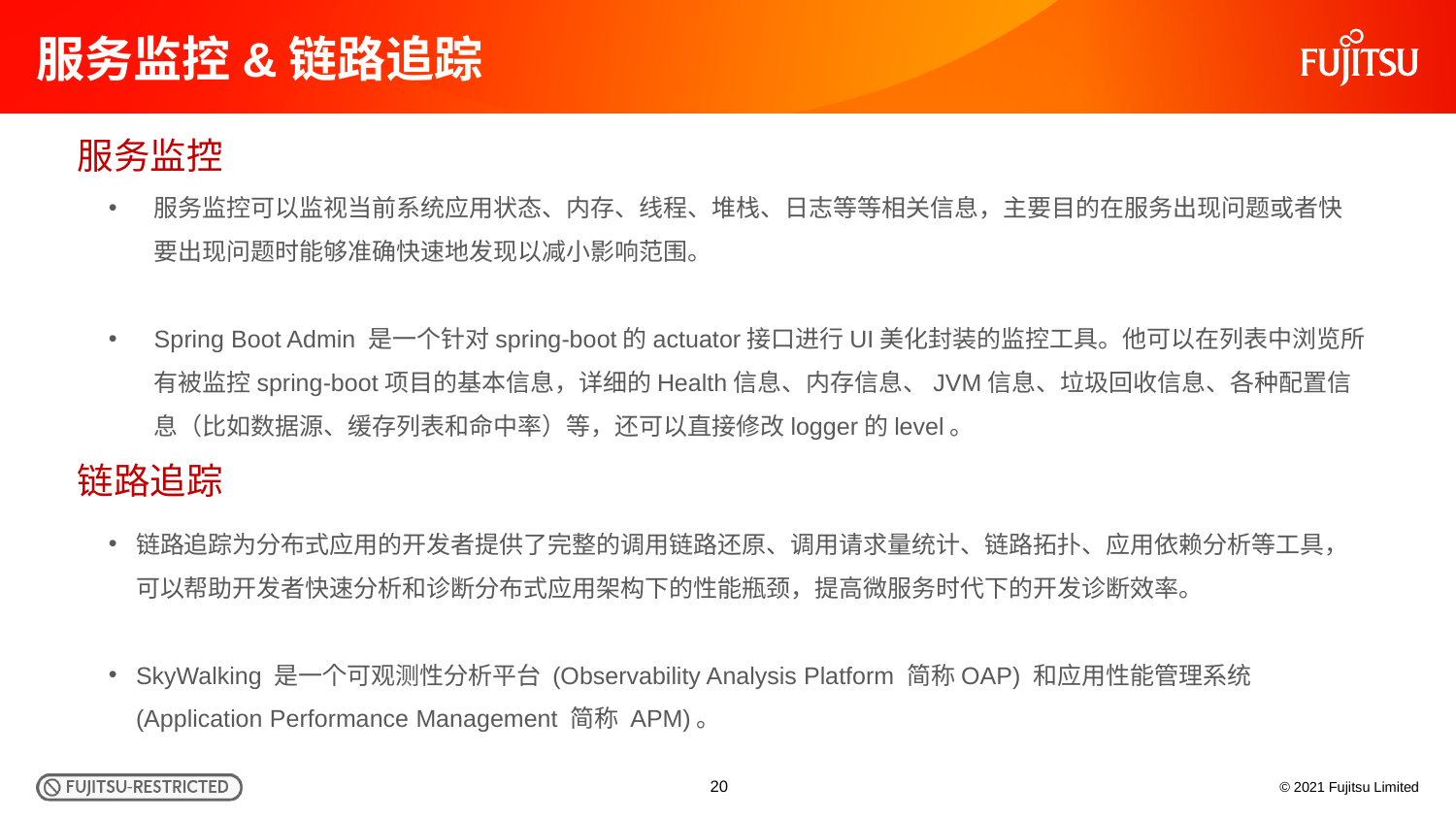

# 服务监控&链路追踪
服务监控
服务监控可以监视当前系统应用状态、内存、线程、堆栈、日志等等相关信息，主要目的在服务出现问题或者快要出现问题时能够准确快速地发现以减小影响范围。

Spring Boot Admin 是一个针对spring-boot的actuator接口进行UI美化封装的监控工具。他可以在列表中浏览所有被监控spring-boot项目的基本信息，详细的Health信息、内存信息、JVM信息、垃圾回收信息、各种配置信息（比如数据源、缓存列表和命中率）等，还可以直接修改logger的level。
链路追踪
链路追踪为分布式应用的开发者提供了完整的调用链路还原、调用请求量统计、链路拓扑、应用依赖分析等工具，可以帮助开发者快速分析和诊断分布式应用架构下的性能瓶颈，提高微服务时代下的开发诊断效率。

SkyWalking 是一个可观测性分析平台 (Observability Analysis Platform 简称OAP) 和应用性能管理系统 (Application Performance Management 简称 APM)。

20
© 2021 Fujitsu Limited